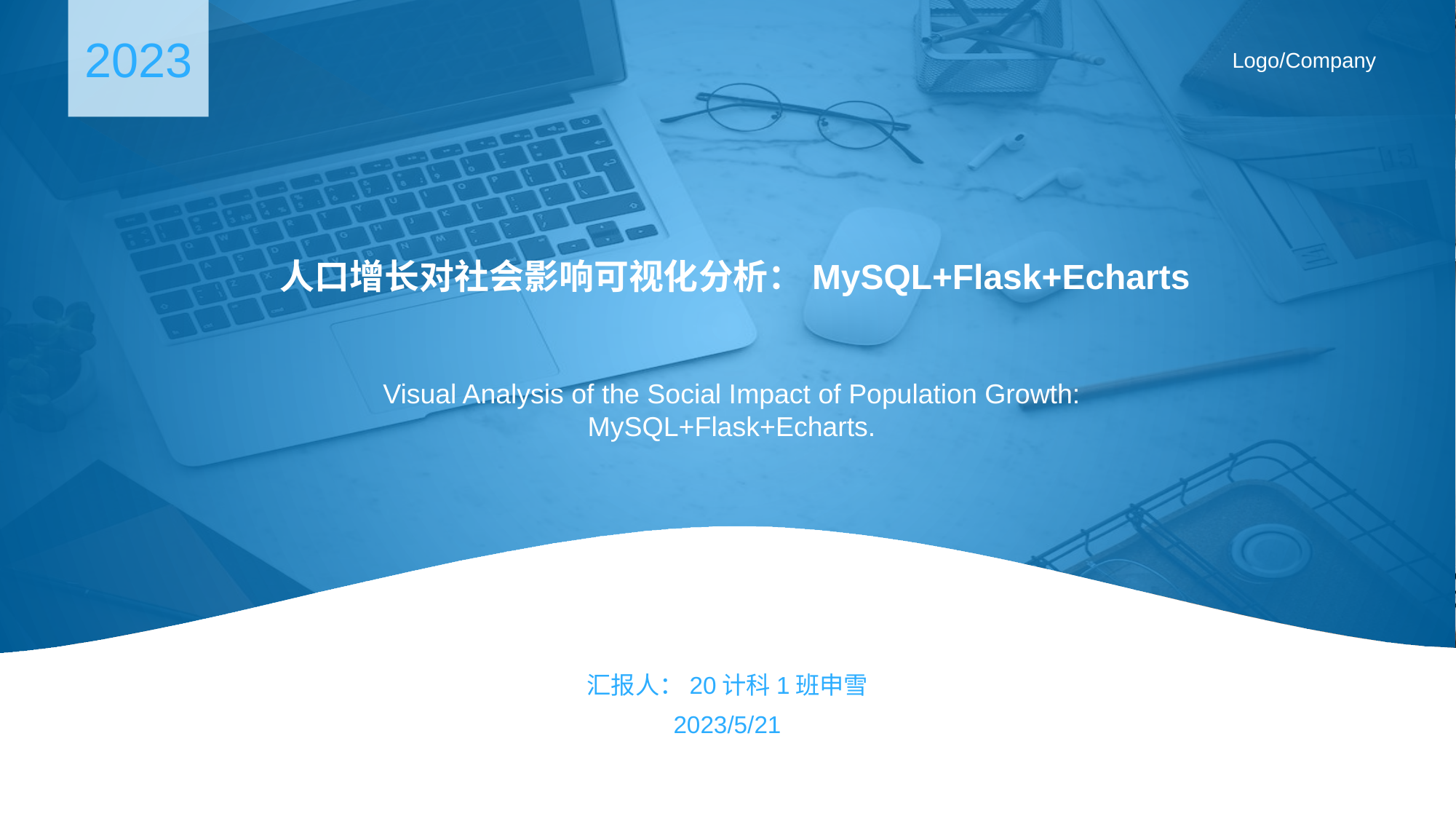

2023
Logo/Company

人口增长对社会影响可视化分析：MySQL+Flask+Echarts
Visual Analysis of the Social Impact of Population Growth: MySQL+Flask+Echarts.
汇报人：20计科1班申雪
2023/5/21